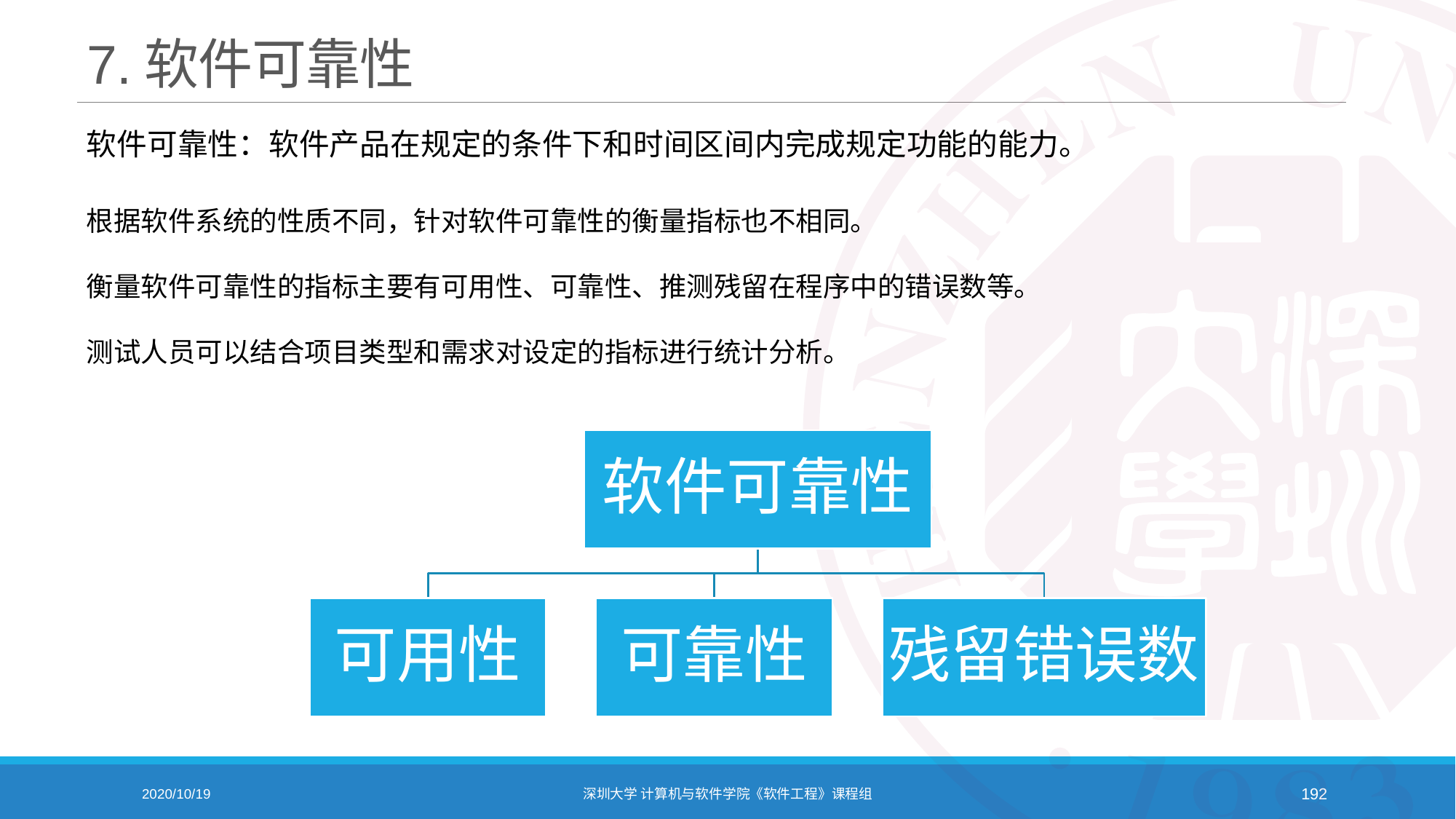

# 7.软件可靠性
软件可靠性：软件产品在规定的条件下和时间区间内完成规定功能的能力。
根据软件系统的性质不同，针对软件可靠性的衡量指标也不相同。

衡量软件可靠性的指标主要有可用性、可靠性、推测残留在程序中的错误数等。

测试人员可以结合项目类型和需求对设定的指标进行统计分析。
软件可靠性
可用性
可靠性
残留错误数
2020/10/19
深圳大学 计算机与软件学院《软件工程》课程组
192